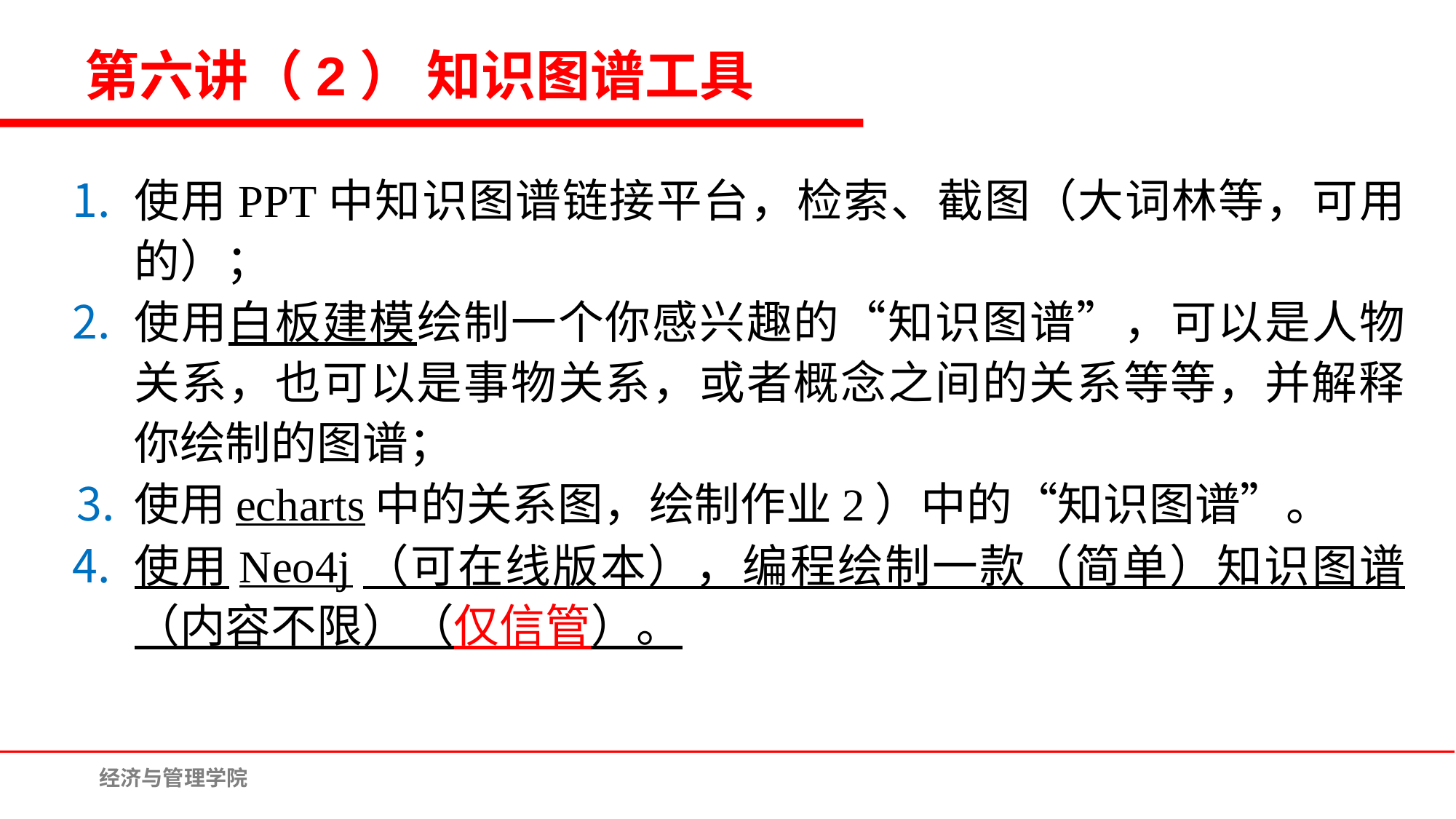

第六讲（2） 知识图谱工具
使用PPT中知识图谱链接平台，检索、截图（大词林等，可用的）；
使用白板建模绘制一个你感兴趣的“知识图谱”，可以是人物关系，也可以是事物关系，或者概念之间的关系等等，并解释你绘制的图谱；
使用echarts中的关系图，绘制作业2）中的“知识图谱”。
使用Neo4j（可在线版本），编程绘制一款（简单）知识图谱（内容不限）（仅信管）。